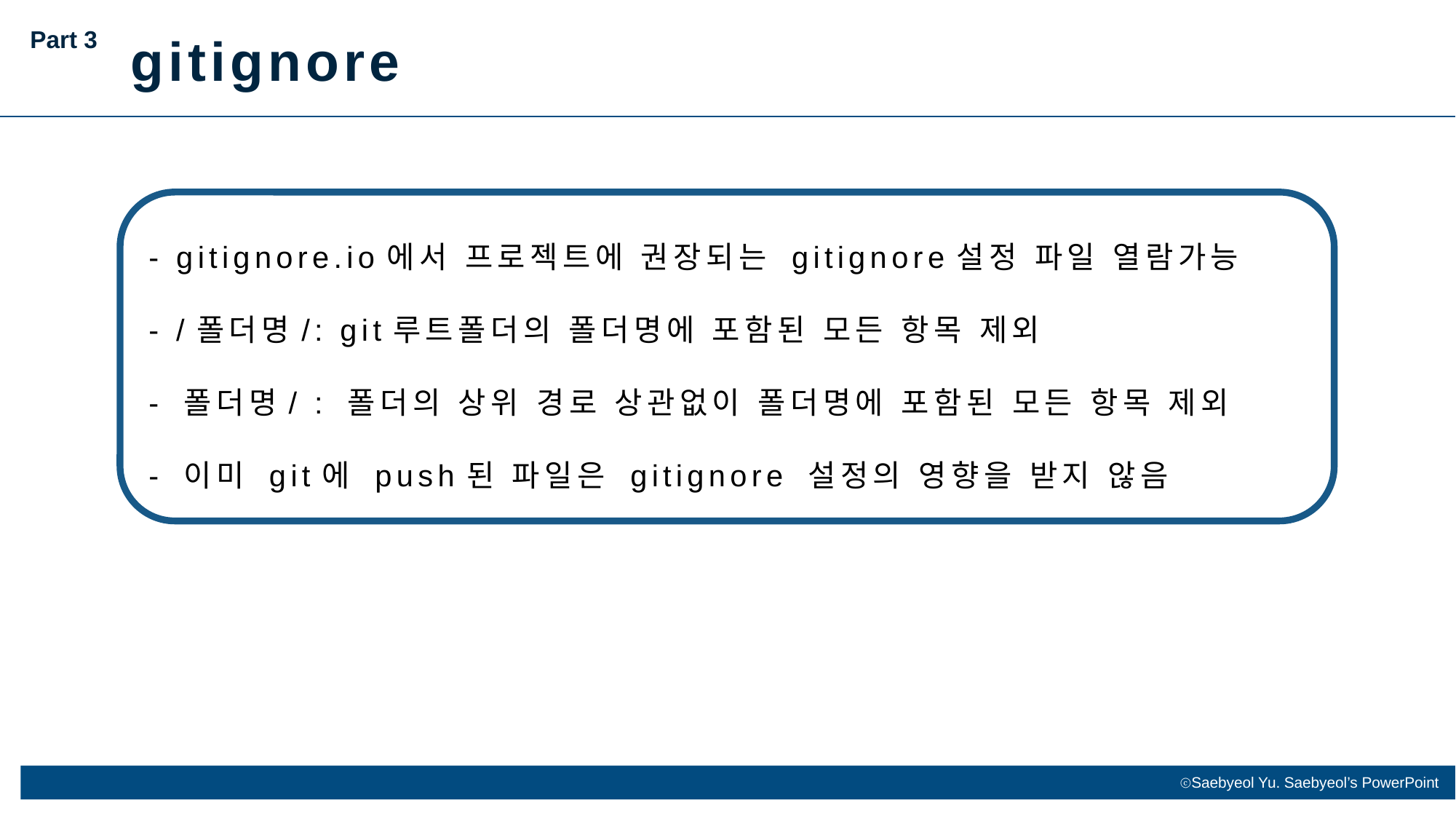

Part 3
gitignore

- gitignore.io에서 프로젝트에 권장되는 gitignore설정 파일 열람가능
- /폴더명/: git루트폴더의 폴더명에 포함된 모든 항목 제외
- 폴더명/ : 폴더의 상위 경로 상관없이 폴더명에 포함된 모든 항목 제외
- 이미 git에 push된 파일은 gitignore 설정의 영향을 받지 않음